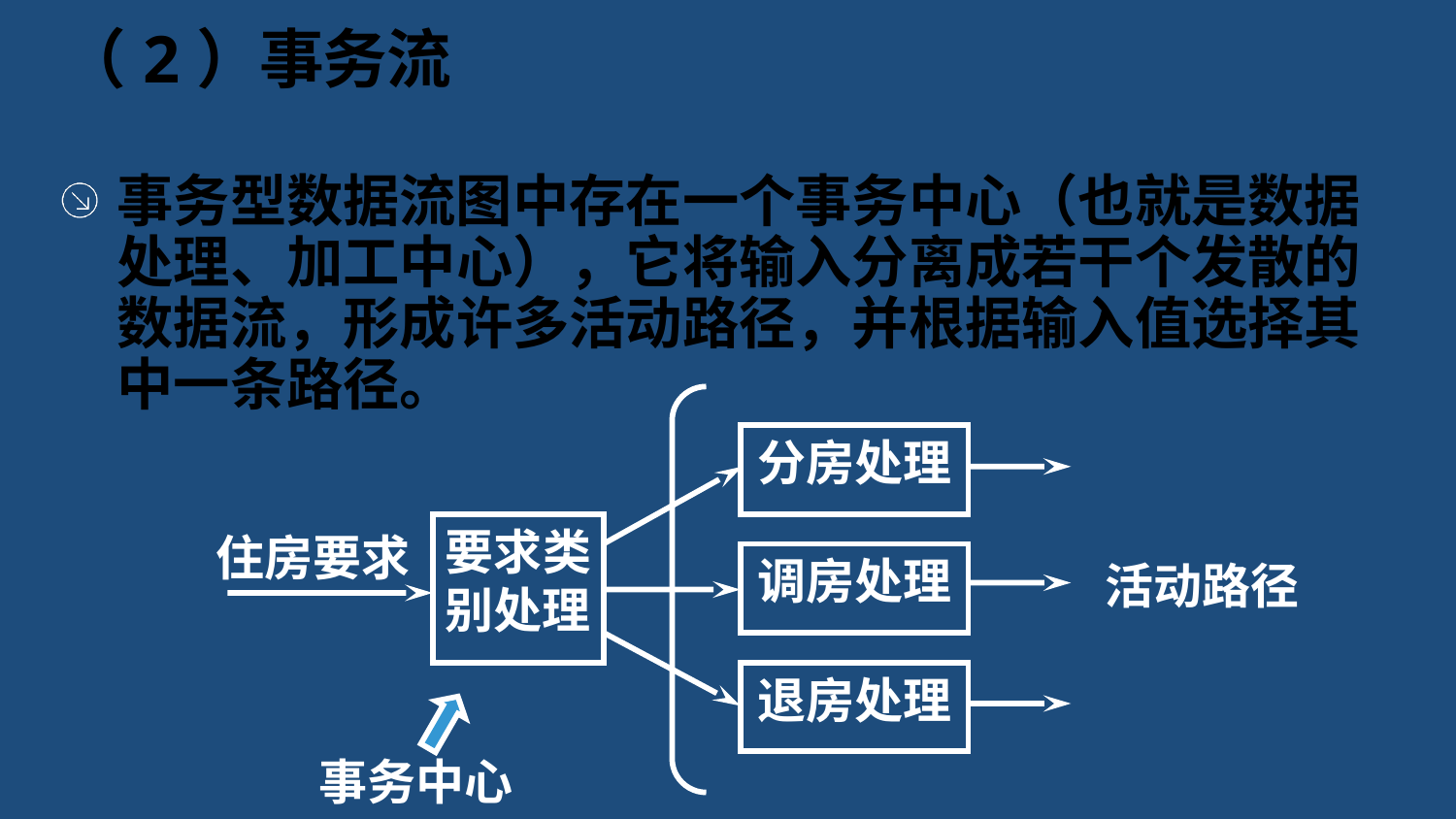

# （2）事务流
事务型数据流图中存在一个事务中心（也就是数据处理、加工中心），它将输入分离成若干个发散的数据流，形成许多活动路径，并根据输入值选择其中一条路径。

分房处理

要求类别处理
住房要求
调房处理
活动路径

退房处理

事务中心